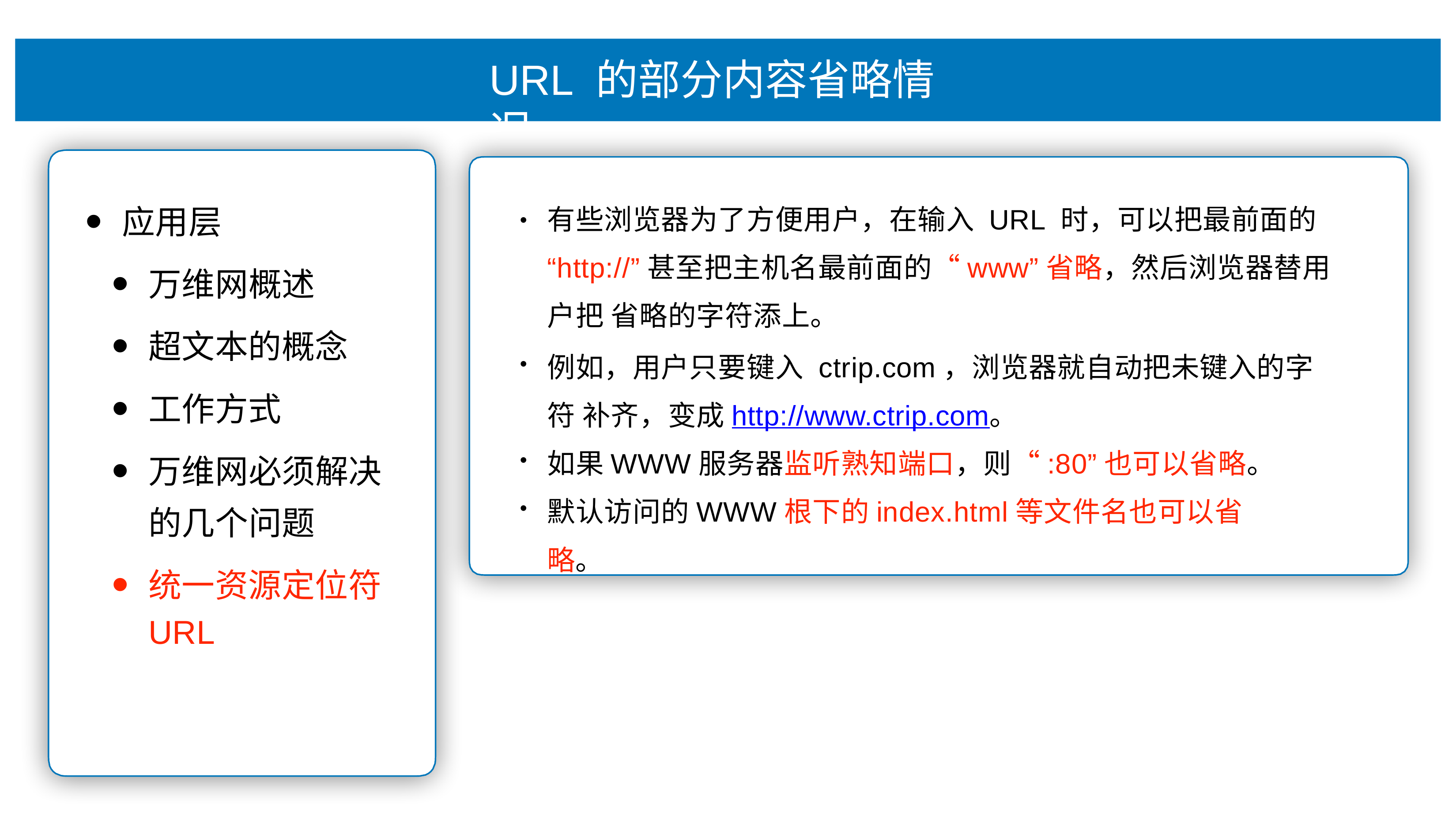

# URL 的部分内容省略情况

有些浏览器为了⽅便⽤户，在输⼊ URL 时，可以把最前⾯的
“http://”甚⾄把主机名最前⾯的“www”省略，然后浏览器替⽤户把 省略的字符添上。
例如，⽤户只要键⼊ ctrip.com，浏览器就⾃动把未键⼊的字符 补⻬，变成http://www.ctrip.com。
如果WWW服务器监听熟知端⼝，则“:80”也可以省略。 默认访问的WWW根下的index.html等⽂件名也可以省略。
应⽤层
万维⽹概述
超⽂本的概念
⼯作⽅式
万维⽹必须解决 的⼏个问题
统⼀资源定位符
URL
•
•
•
•